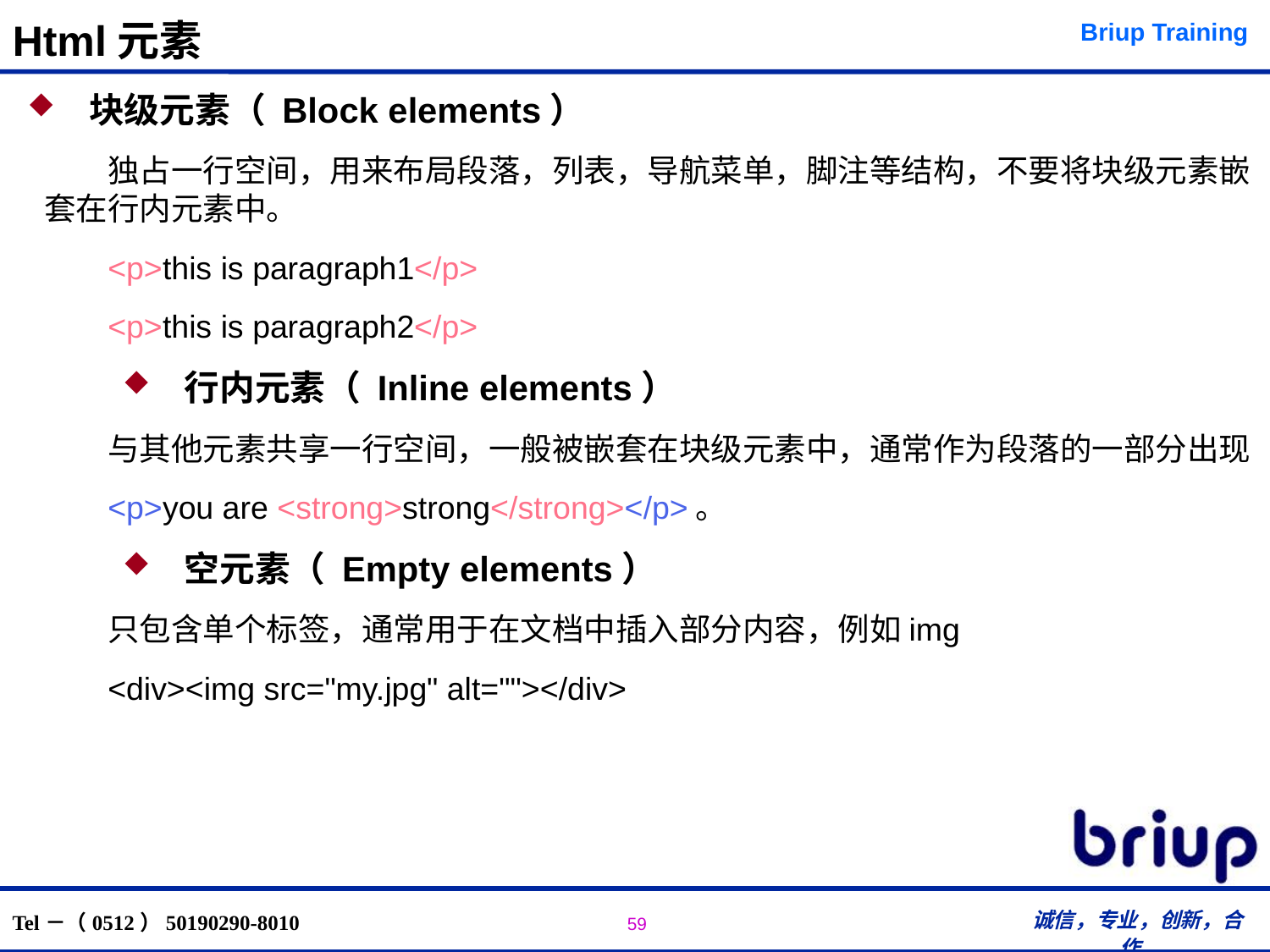

# Html元素
 块级元素（ Block elements）
独占一行空间，用来布局段落，列表，导航菜单，脚注等结构，不要将块级元素嵌套在行内元素中。
<p>this is paragraph1</p>
<p>this is paragraph2</p>
 行内元素（ Inline elements）
与其他元素共享一行空间，一般被嵌套在块级元素中，通常作为段落的一部分出现
<p>you are <strong>strong</strong></p>。
 空元素（ Empty elements）
只包含单个标签，通常用于在文档中插入部分内容，例如img
<div><img src="my.jpg" alt=""></div>